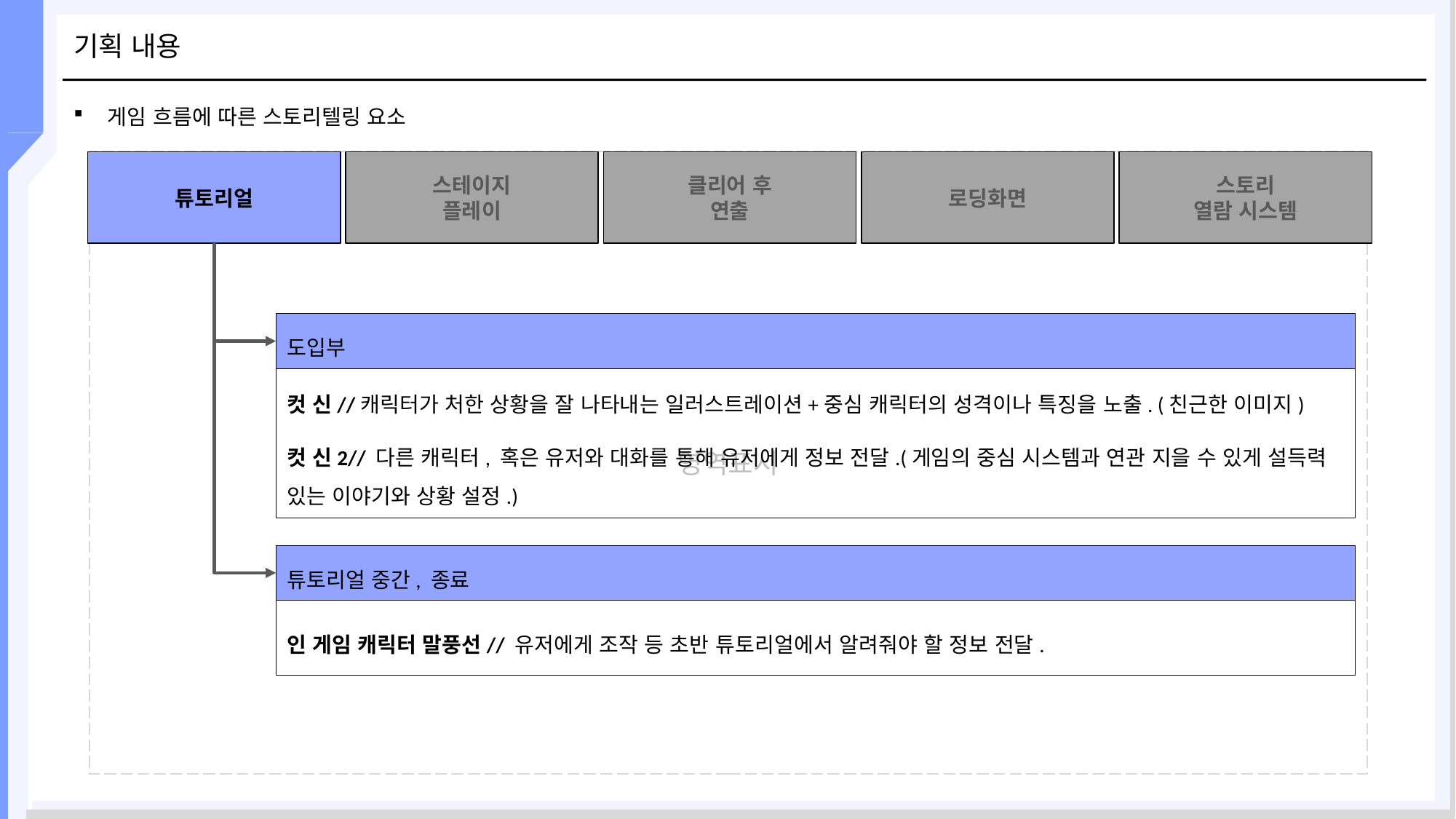

# 기획 내용
게임 흐름에 따른 스토리텔링 요소
튜토리얼
스테이지
플레이
클리어 후
연출
로딩화면
스토리
열람 시스템
도입부
컷 신//캐릭터가 처한 상황을 잘 나타내는 일러스트레이션+중심 캐릭터의 성격이나 특징을 노출. (친근한 이미지)
컷 신2// 다른 캐릭터, 혹은 유저와 대화를 통해 유저에게 정보 전달.(게임의 중심 시스템과 연관 지을 수 있게 설득력 있는 이야기와 상황 설정.)
튜토리얼 중간, 종료
인 게임 캐릭터 말풍선// 유저에게 조작 등 초반 튜토리얼에서 알려줘야 할 정보 전달.